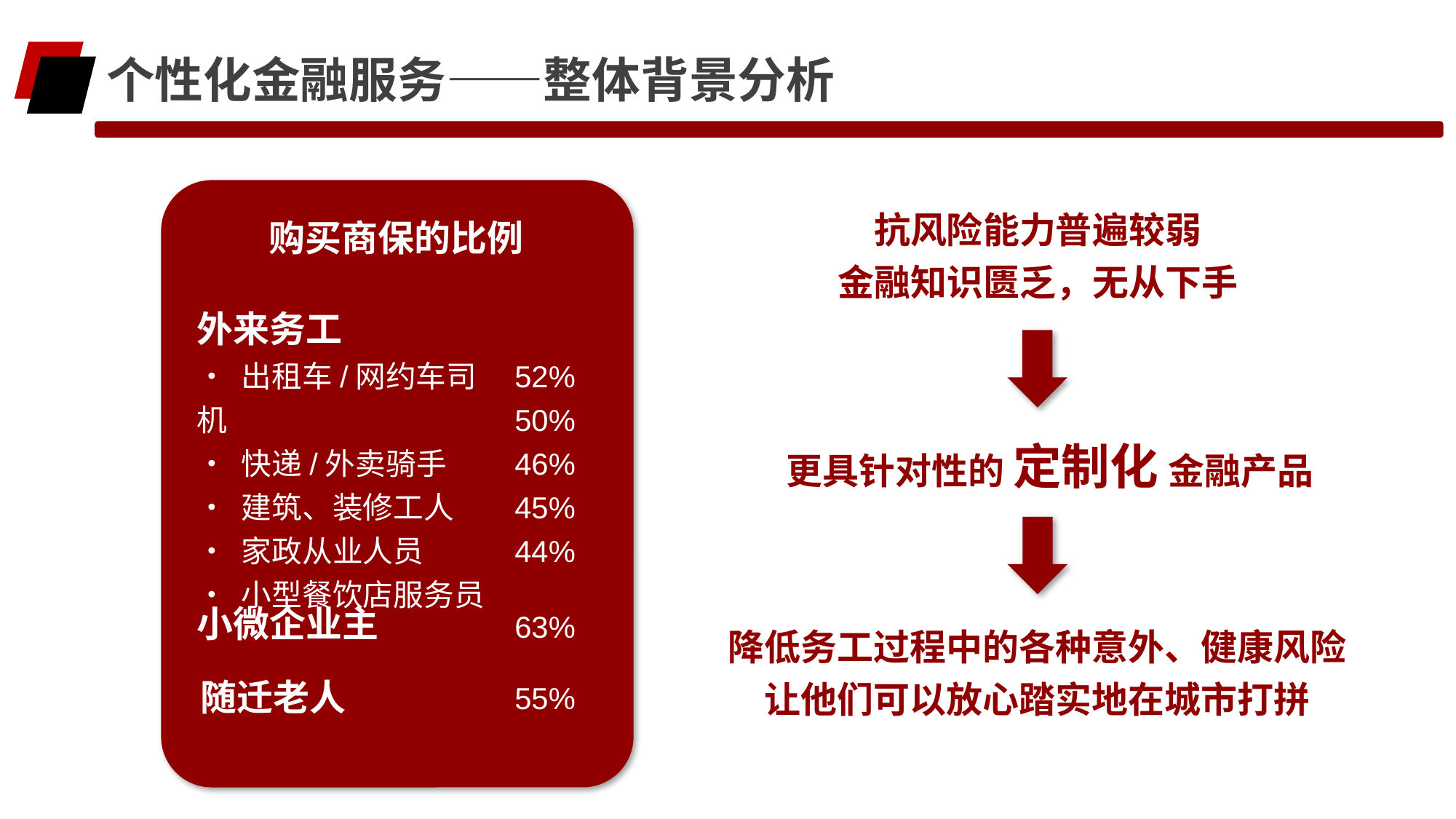

个性化金融服务——整体背景分析

如今，共享经济、网络经济、平台经济的蓬勃高速发展，孕育出丰富多元的就业形式。新市民初来乍到务工，促使这一灵活就业群体日益庞大。

但由于抗风险能力普遍很弱，而且缺少固定的劳动关系，新市民务工过程中面临诸多风险。数据显示，近半数的新市民未购买商保，面对繁多的保险产品，金融知识匮乏的新市民往往无从下手。

新市民群体需要更具针对性的定制化金融产品，帮助降低务工过程中的各种意外、健康风险，让他们可以放心踏实地在城市打拼。

抗风险能力普遍较弱
金融知识匮乏，无从下手
购买商保的比例
外来务工
• 出租车/网约车司机
• 快递/外卖骑手
• 建筑、装修工人
• 家政从业人员
• 小型餐饮店服务员
52%
50%
46%
45%
44%
小微企业主
63%
55%
随迁老人

更具针对性的 定制化 金融产品

降低务工过程中的各种意外、健康风险
让他们可以放心踏实地在城市打拼